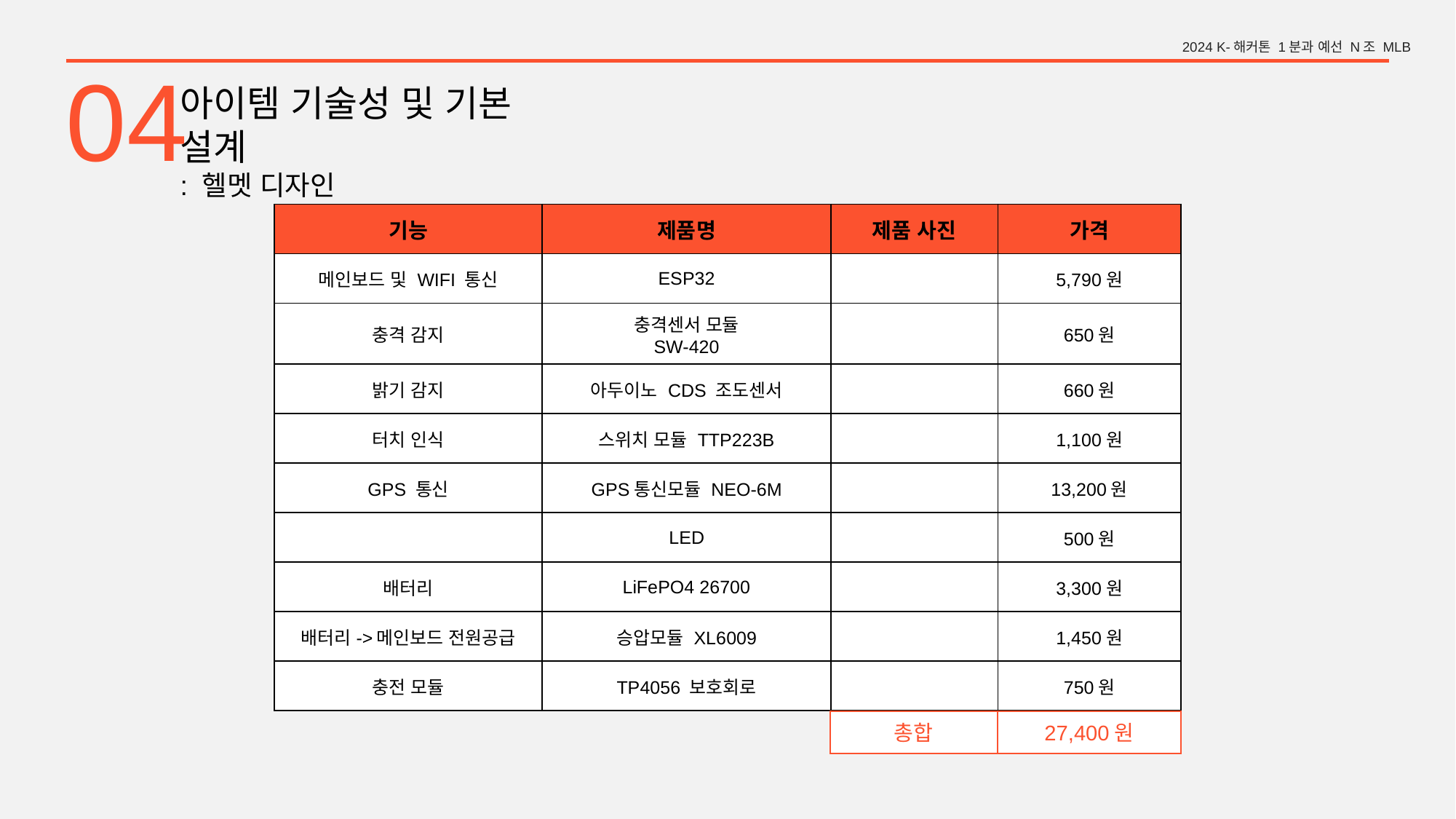

2024 K-해커톤 1분과 예선 N조 MLB
04

아이템 기술성 및 기본 설계
: 헬멧 디자인
| 기능 | 제품명 | 제품 사진 | 가격 |
| --- | --- | --- | --- |
| 메인보드 및 WIFI 통신 | ESP32 |  | 5,790원 |
| 충격 감지 | 충격센서 모듈 SW-420 |  | 650원 |
| 밝기 감지 | 아두이노 CDS 조도센서 |  | 660원 |
| 터치 인식 | 스위치 모듈 TTP223B |  | 1,100원 |
| GPS 통신 | GPS통신모듈 NEO-6M |  | 13,200원 |
|  | LED |  | 500원 |
| 배터리 | LiFePO4 26700 |  | 3,300원 |
| 배터리->메인보드 전원공급 | 승압모듈 XL6009 |  | 1,450원 |
| 충전 모듈 | TP4056 보호회로 |  | 750원 |
총합
27,400원